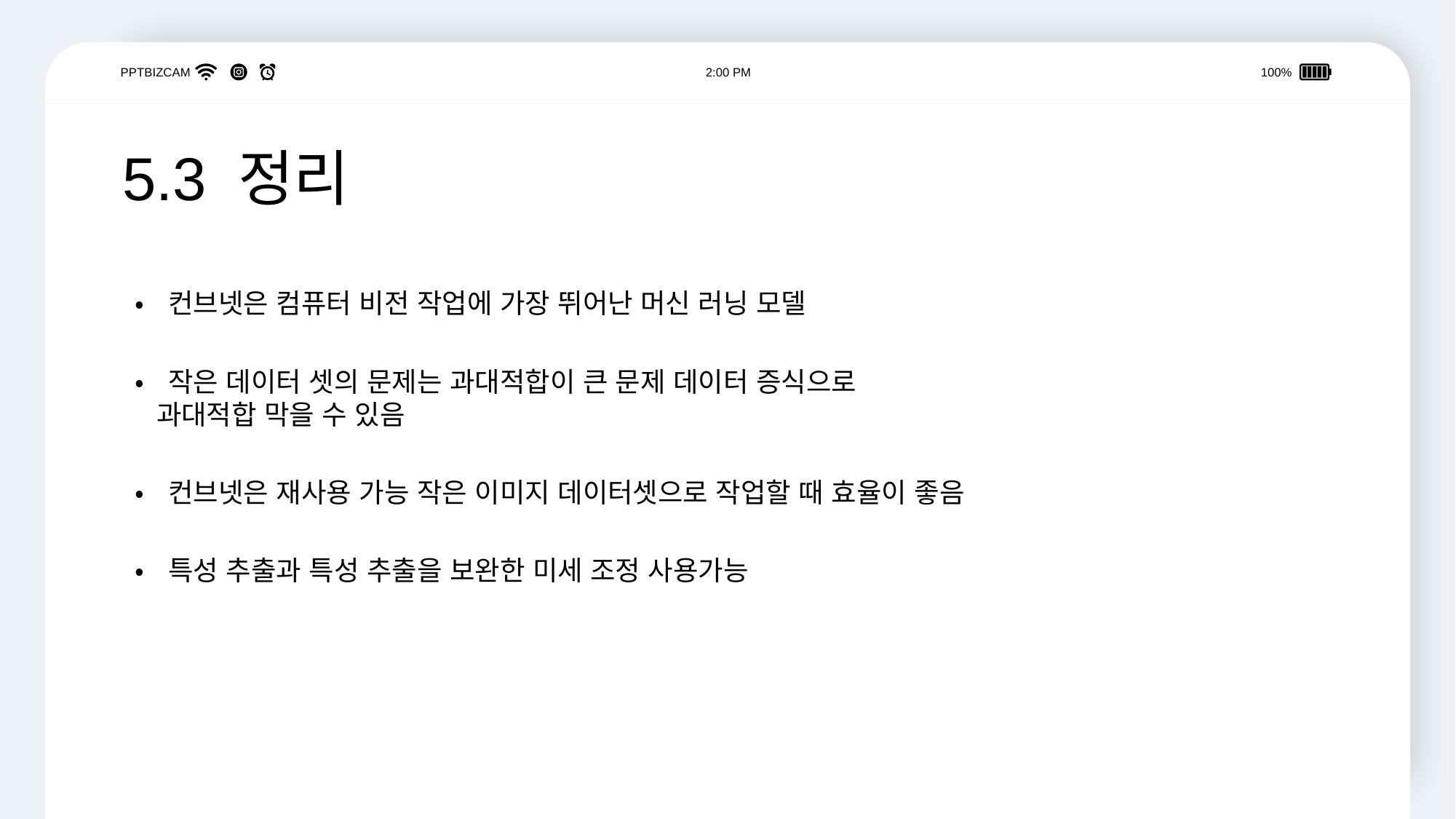

PPTBIZCAM
2:00 PM
100%

5.3 정리
•컨브넷은 컴퓨터 비전 작업에 가장 뛰어난 머신 러닝 모델
•작은 데이터 셋의 문제는 과대적합이 큰 문제 데이터 증식으로
  과대적합 막을 수 있음
•컨브넷은 재사용 가능 작은 이미지 데이터셋으로 작업할 때 효율이 좋음
•특성 추출과 특성 추출을 보완한 미세 조정 사용가능